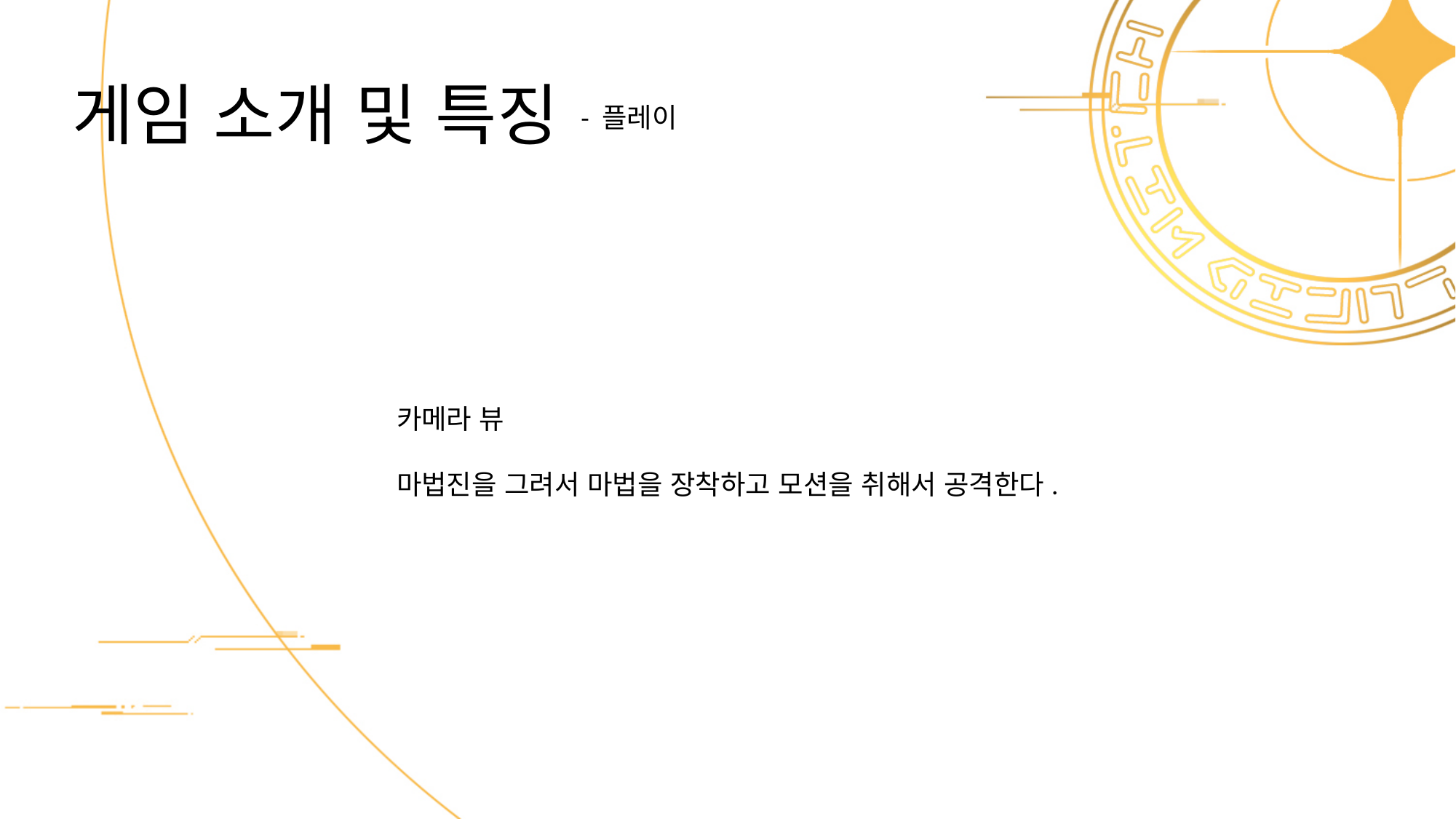

# 게임 소개 및 특징
- 플레이
카메라 뷰

마법진을 그려서 마법을 장착하고 모션을 취해서 공격한다.